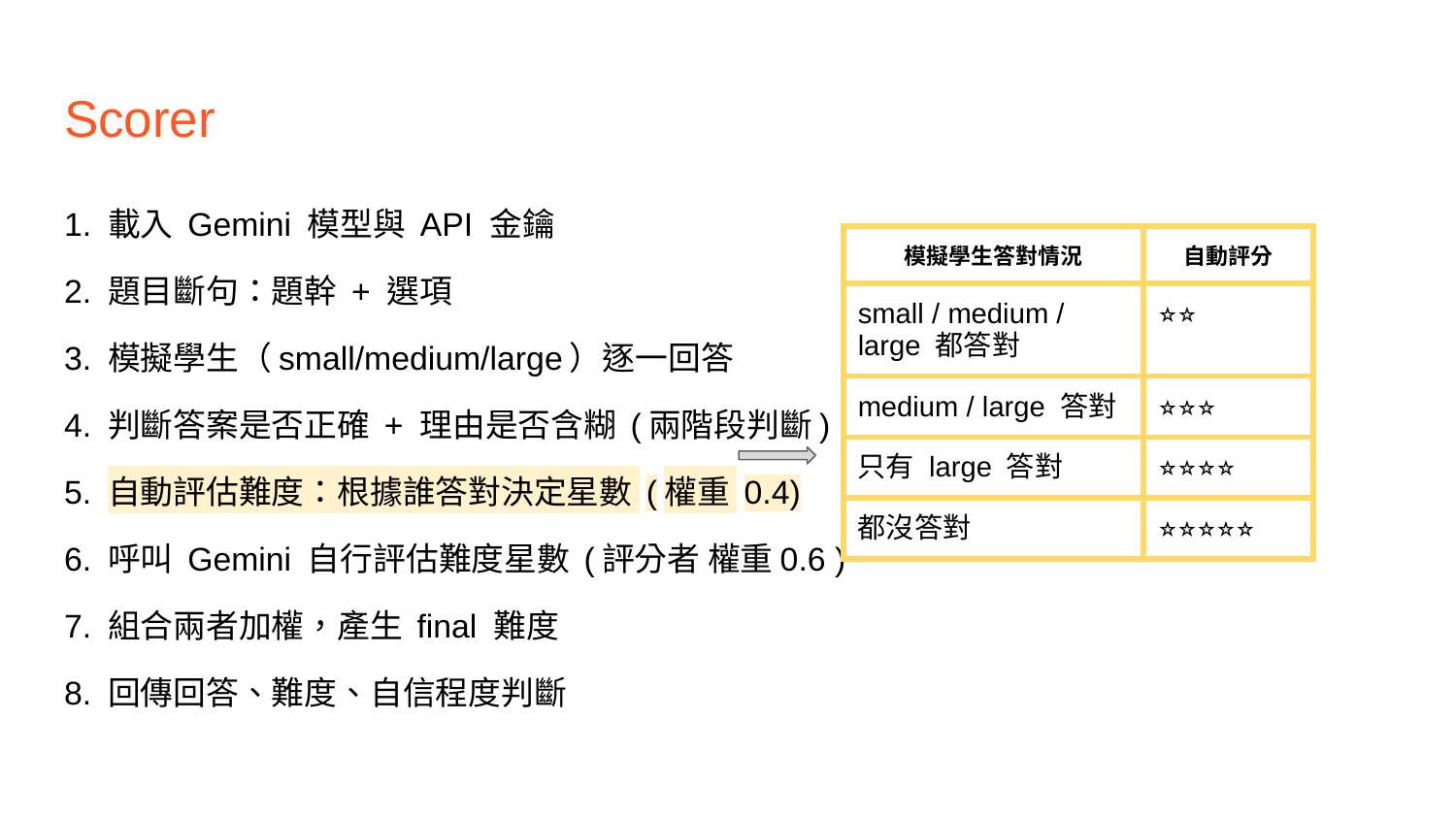

# Scorer
1. 載入 Gemini 模型與 API 金鑰
2. 題目斷句：題幹 + 選項
3. 模擬學生（small/medium/large）逐一回答
4. 判斷答案是否正確 + 理由是否含糊 (兩階段判斷)
5. 自動評估難度：根據誰答對決定星數 (權重 0.4)
6. 呼叫 Gemini 自行評估難度星數 (評分者 權重0.6 )
7. 組合兩者加權，產生 final 難度
8. 回傳回答、難度、自信程度判斷

| 模擬學生答對情況 | 自動評分 |
| --- | --- |
| small / medium / large 都答對 | ⭐⭐ |
| medium / large 答對 | ⭐⭐⭐ |
| 只有 large 答對 | ⭐⭐⭐⭐ |
| 都沒答對 | ⭐⭐⭐⭐⭐ |